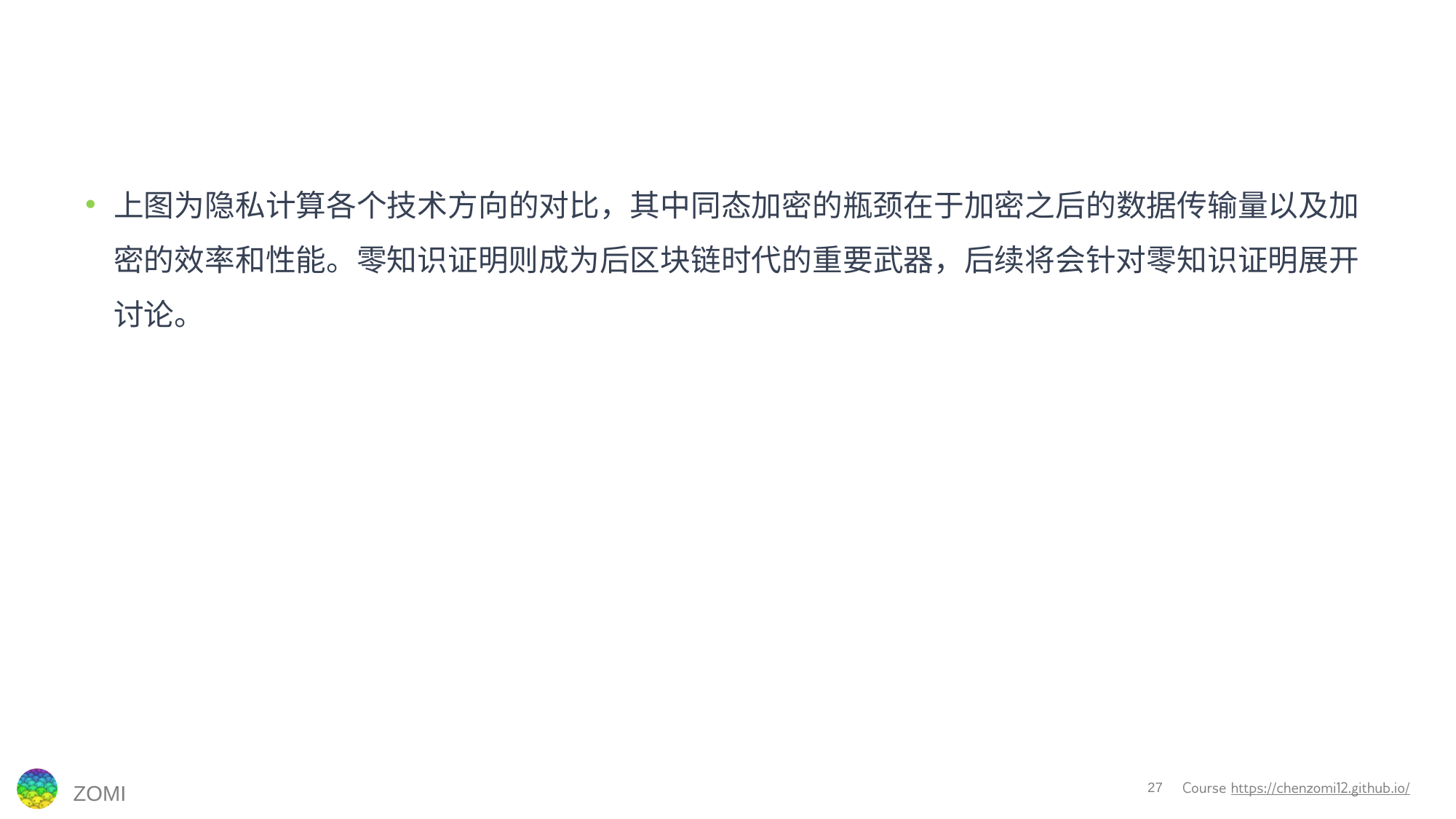

#
上图为隐私计算各个技术方向的对比，其中同态加密的瓶颈在于加密之后的数据传输量以及加密的效率和性能。零知识证明则成为后区块链时代的重要武器，后续将会针对零知识证明展开讨论。